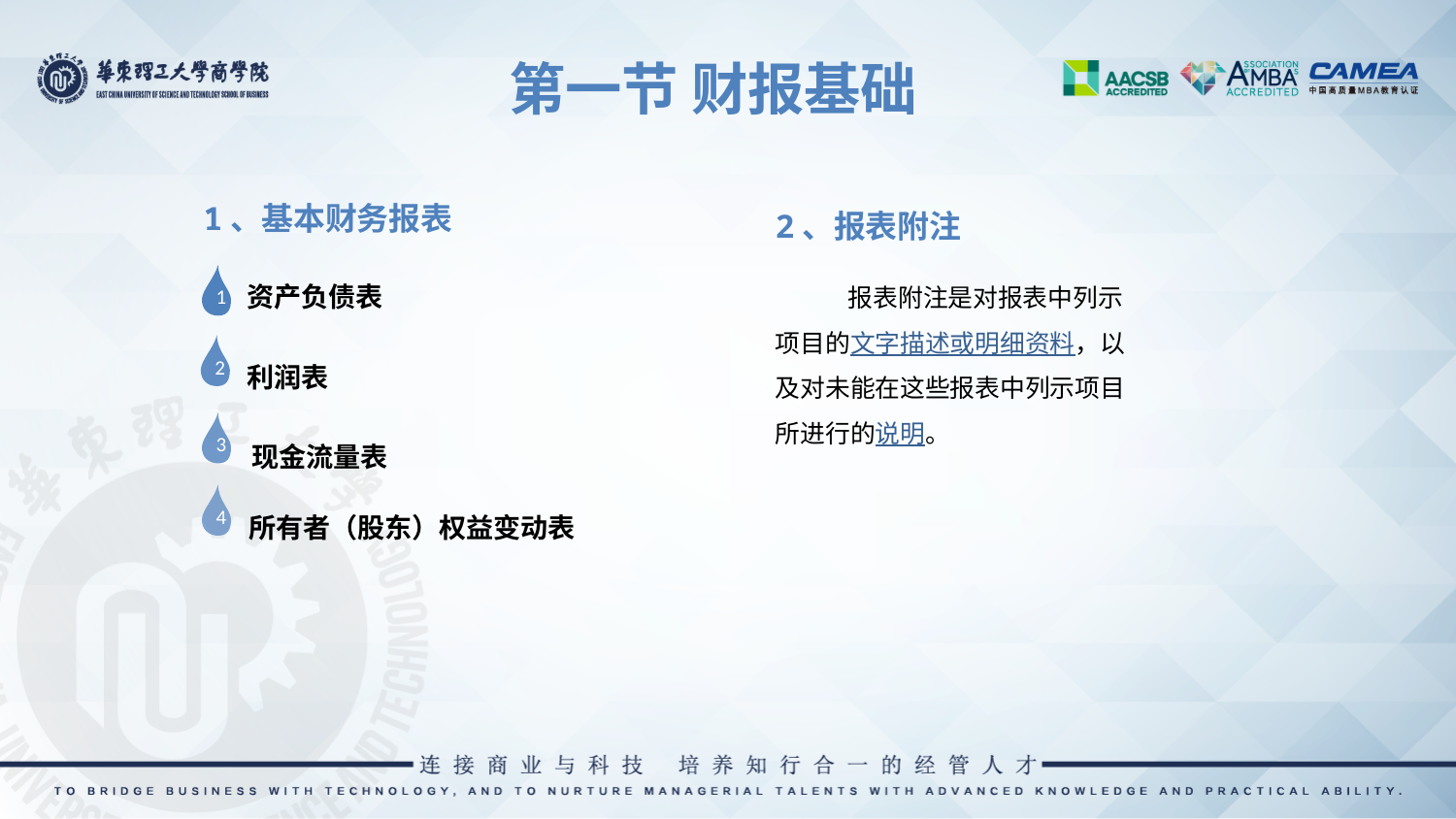

第一节 财报基础

1、基本财务报表
2、报表附注
报表附注是对报表中列示项目的文字描述或明细资料，以及对未能在这些报表中列示项目所进行的说明。

资产负债表
1
2
利润表
3
现金流量表
4
所有者（股东）权益变动表